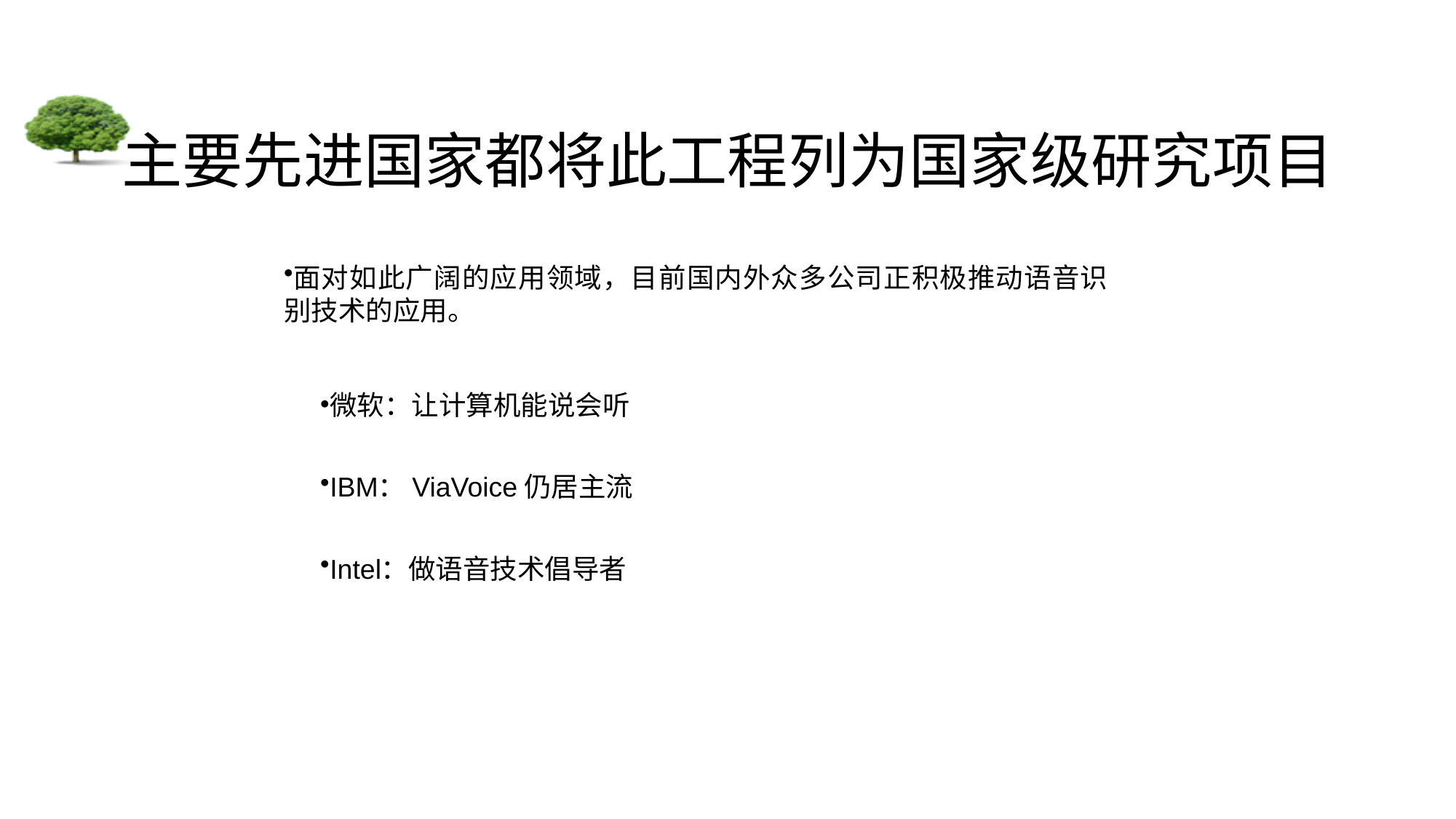

# 主要先进国家都将此工程列为国家级研究项目
面对如此广阔的应用领域，目前国内外众多公司正积极推动语音识别技术的应用。

微软：让计算机能说会听

IBM：ViaVoice仍居主流

Intel：做语音技术倡导者